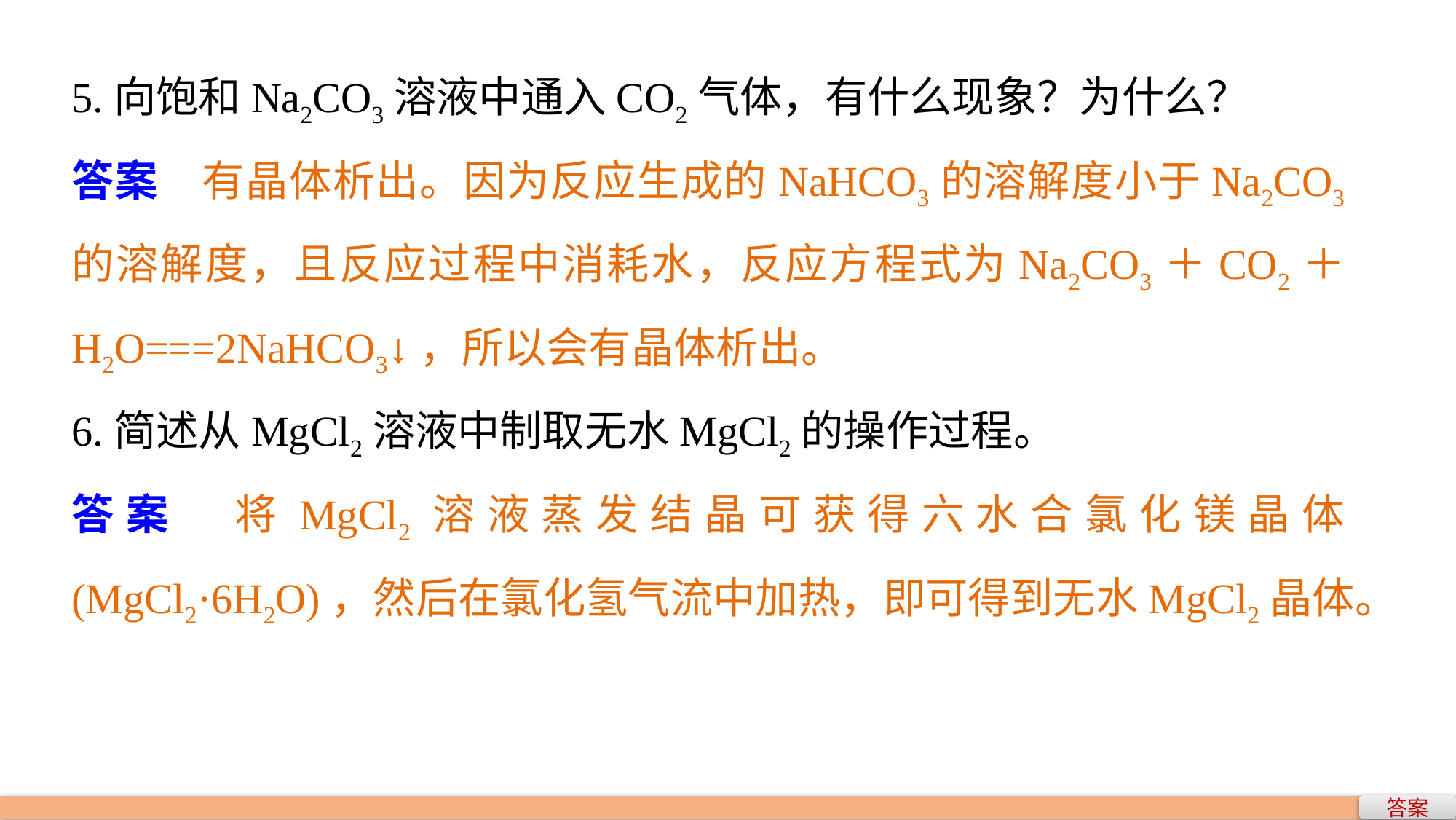

5.向饱和Na2CO3溶液中通入CO2气体，有什么现象？为什么？
答案　有晶体析出。因为反应生成的NaHCO3的溶解度小于Na2CO3的溶解度，且反应过程中消耗水，反应方程式为Na2CO3＋CO2＋H2O===2NaHCO3↓，所以会有晶体析出。
6.简述从MgCl2溶液中制取无水MgCl2的操作过程。
答案　将MgCl2溶液蒸发结晶可获得六水合氯化镁晶体(MgCl2·6H2O)，然后在氯化氢气流中加热，即可得到无水MgCl2晶体。
答案